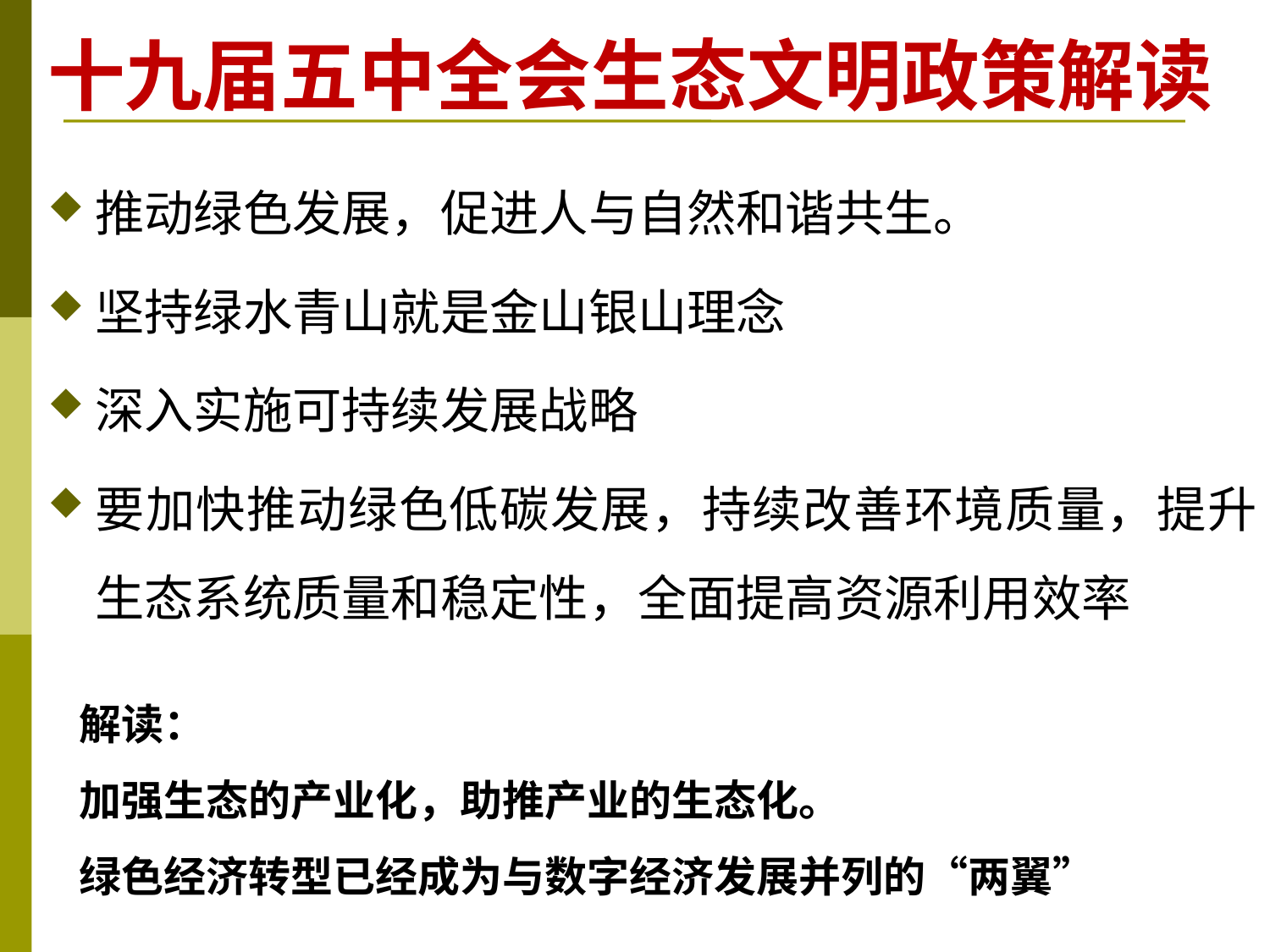

# 十九届五中全会生态文明政策解读
推动绿色发展，促进人与自然和谐共生。
坚持绿水青山就是金山银山理念
深入实施可持续发展战略
要加快推动绿色低碳发展，持续改善环境质量，提升生态系统质量和稳定性，全面提高资源利用效率

解读：
加强生态的产业化，助推产业的生态化。
绿色经济转型已经成为与数字经济发展并列的“两翼”